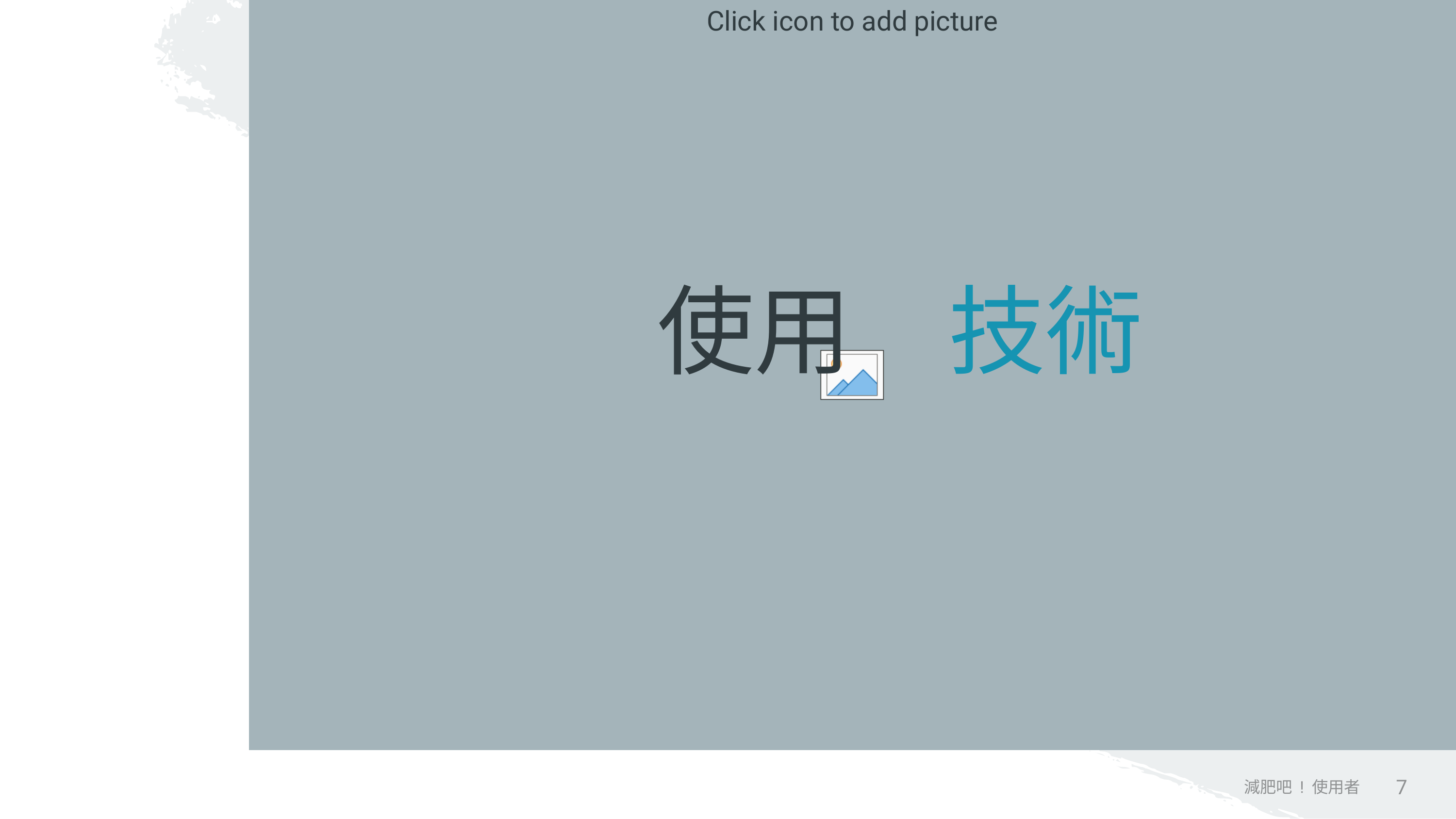

# 使用		技術

7
減肥吧 ! 使用者